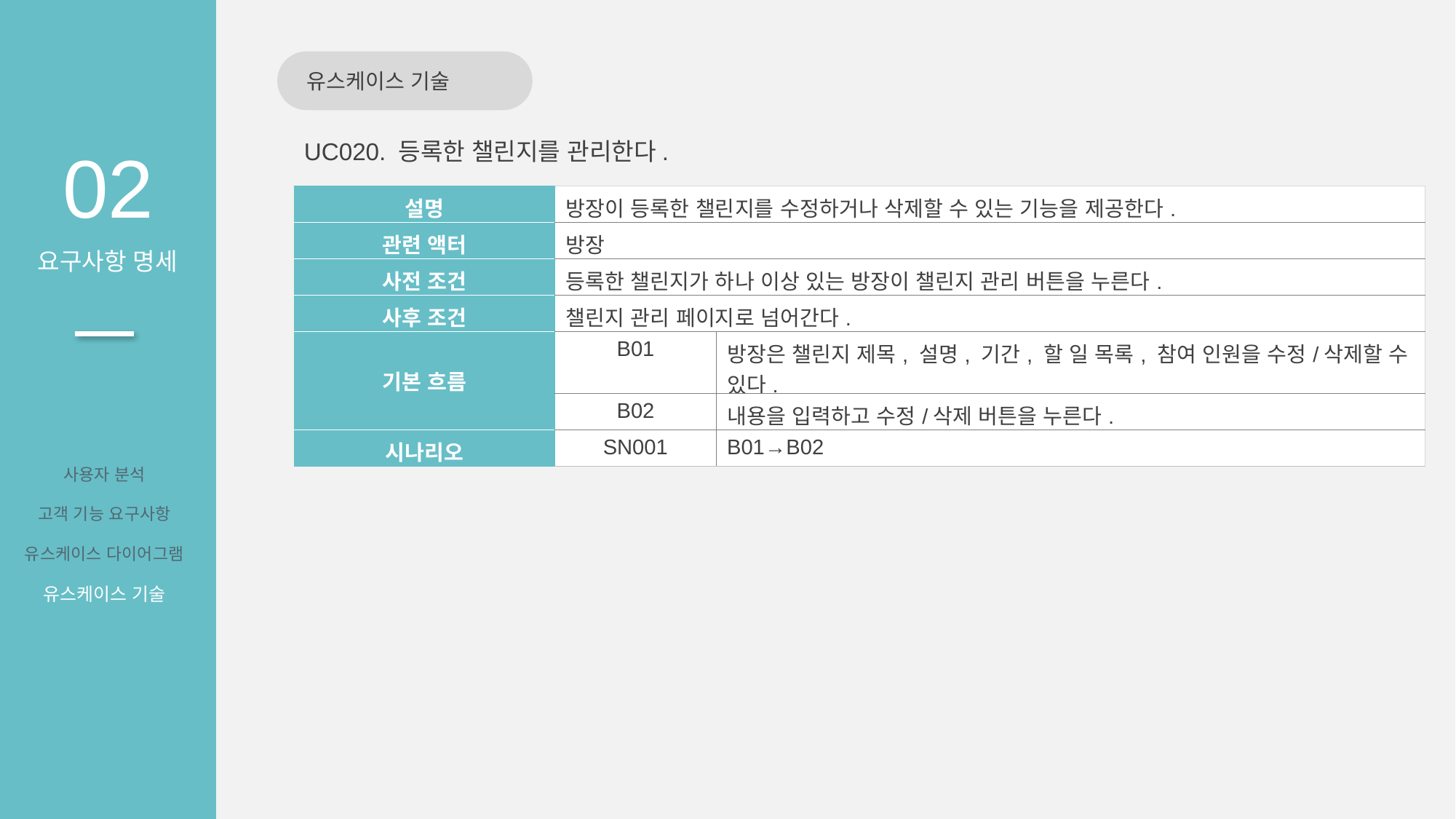

유스케이스 기술
02
요구사항 명세
UC020. 등록한 챌린지를 관리한다.
| 설명 | 방장이 등록한 챌린지를 수정하거나 삭제할 수 있는 기능을 제공한다. |  |
| --- | --- | --- |
| 관련 액터 | 방장 |  |
| 사전 조건 | 등록한 챌린지가 하나 이상 있는 방장이 챌린지 관리 버튼을 누른다. |  |
| 사후 조건 | 챌린지 관리 페이지로 넘어간다. |  |
| 기본 흐름 | B01 | 방장은 챌린지 제목, 설명, 기간, 할 일 목록, 참여 인원을 수정/삭제할 수 있다. |
|  | B02 | 내용을 입력하고 수정/삭제 버튼을 누른다. |
| 시나리오 | SN001 | B01→B02 |
사용자 분석
고객 기능 요구사항
유스케이스 다이어그램
유스케이스 기술